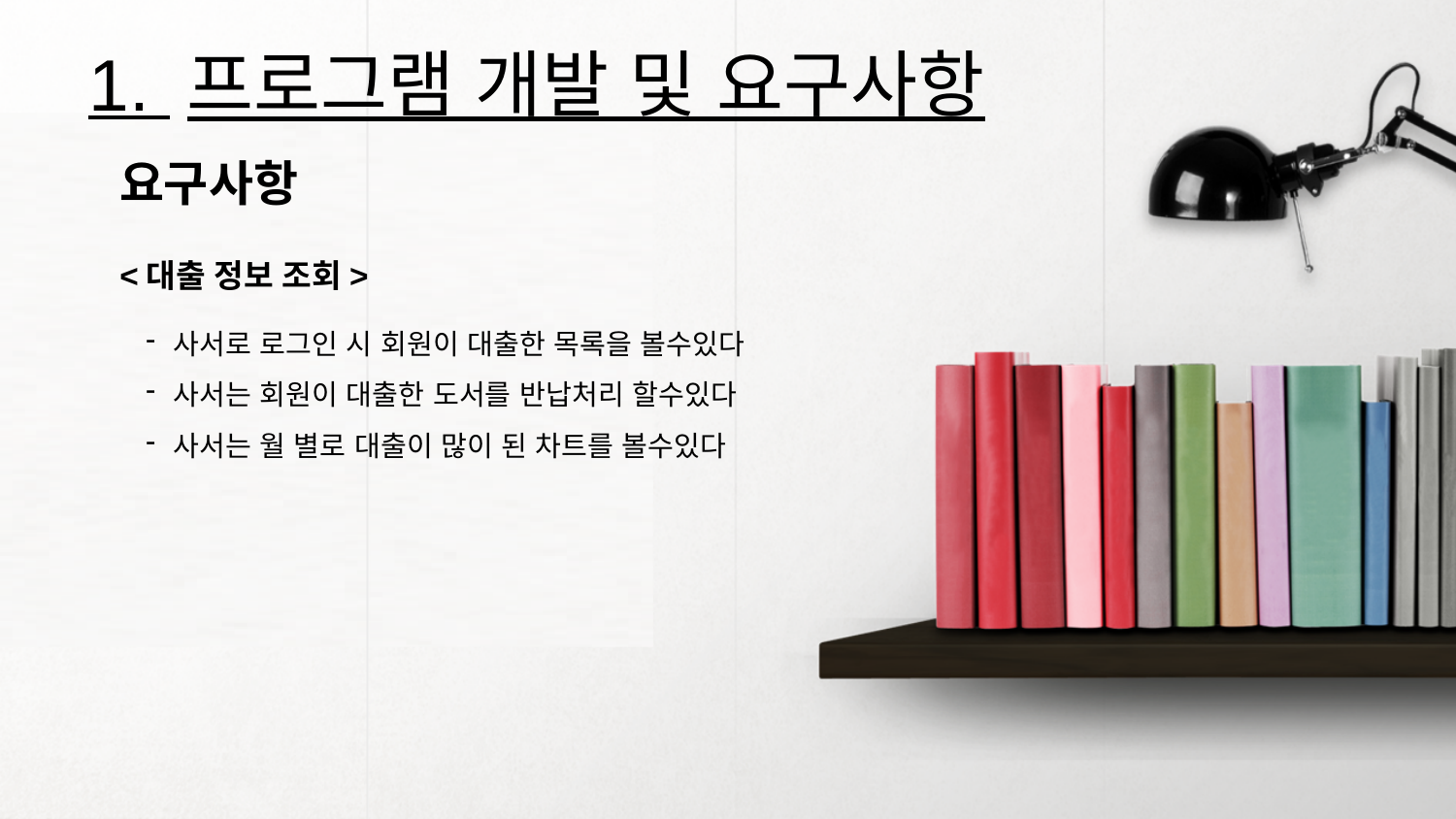

1. 프로그램 개발 및 요구사항
요구사항
<대출 정보 조회>
사서로 로그인 시 회원이 대출한 목록을 볼수있다
사서는 회원이 대출한 도서를 반납처리 할수있다
사서는 월 별로 대출이 많이 된 차트를 볼수있다